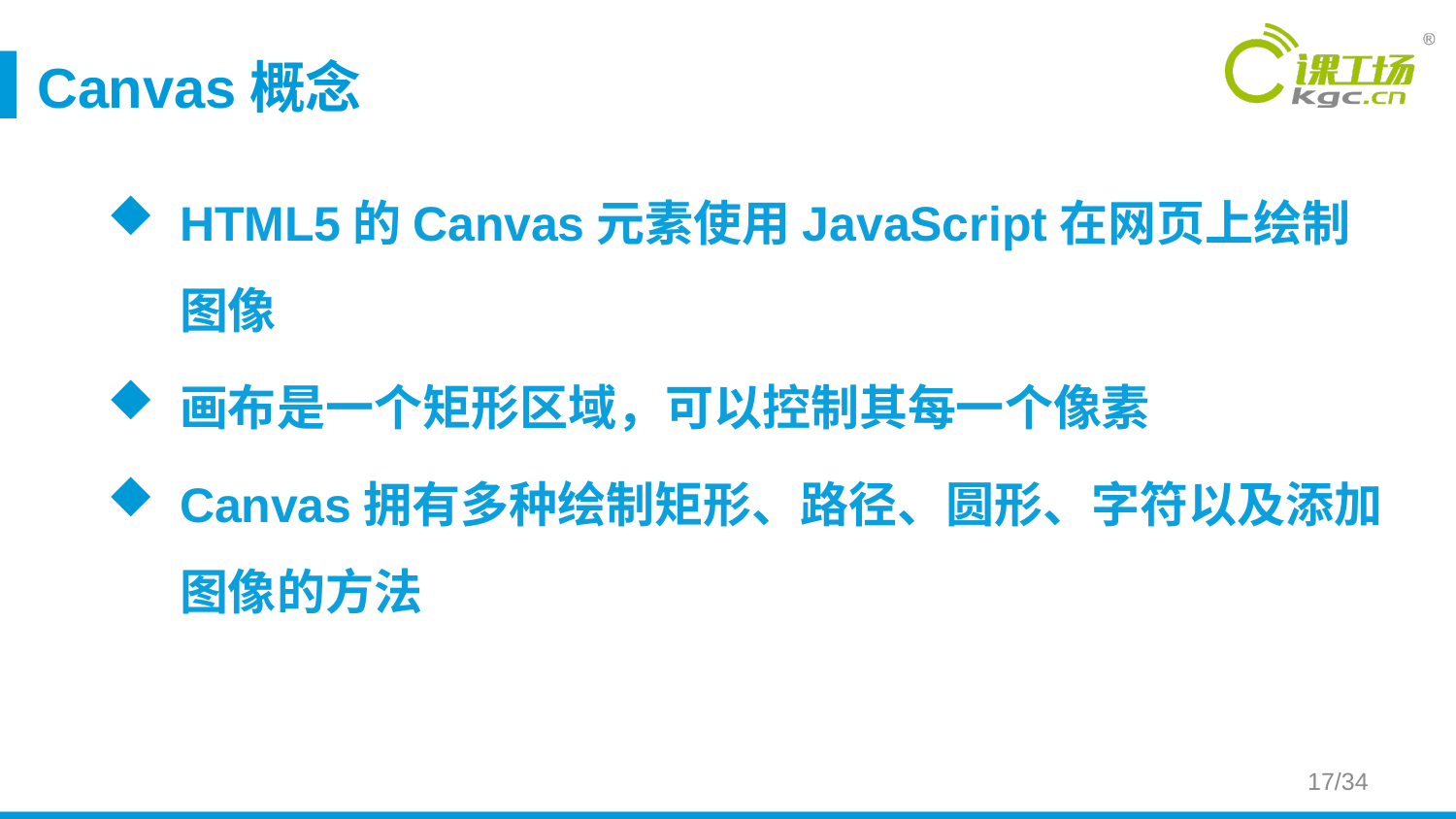

# Canvas概念
HTML5的Canvas元素使用JavaScript在网页上绘制图像
画布是一个矩形区域，可以控制其每一个像素
Canvas拥有多种绘制矩形、路径、圆形、字符以及添加图像的方法
17/34